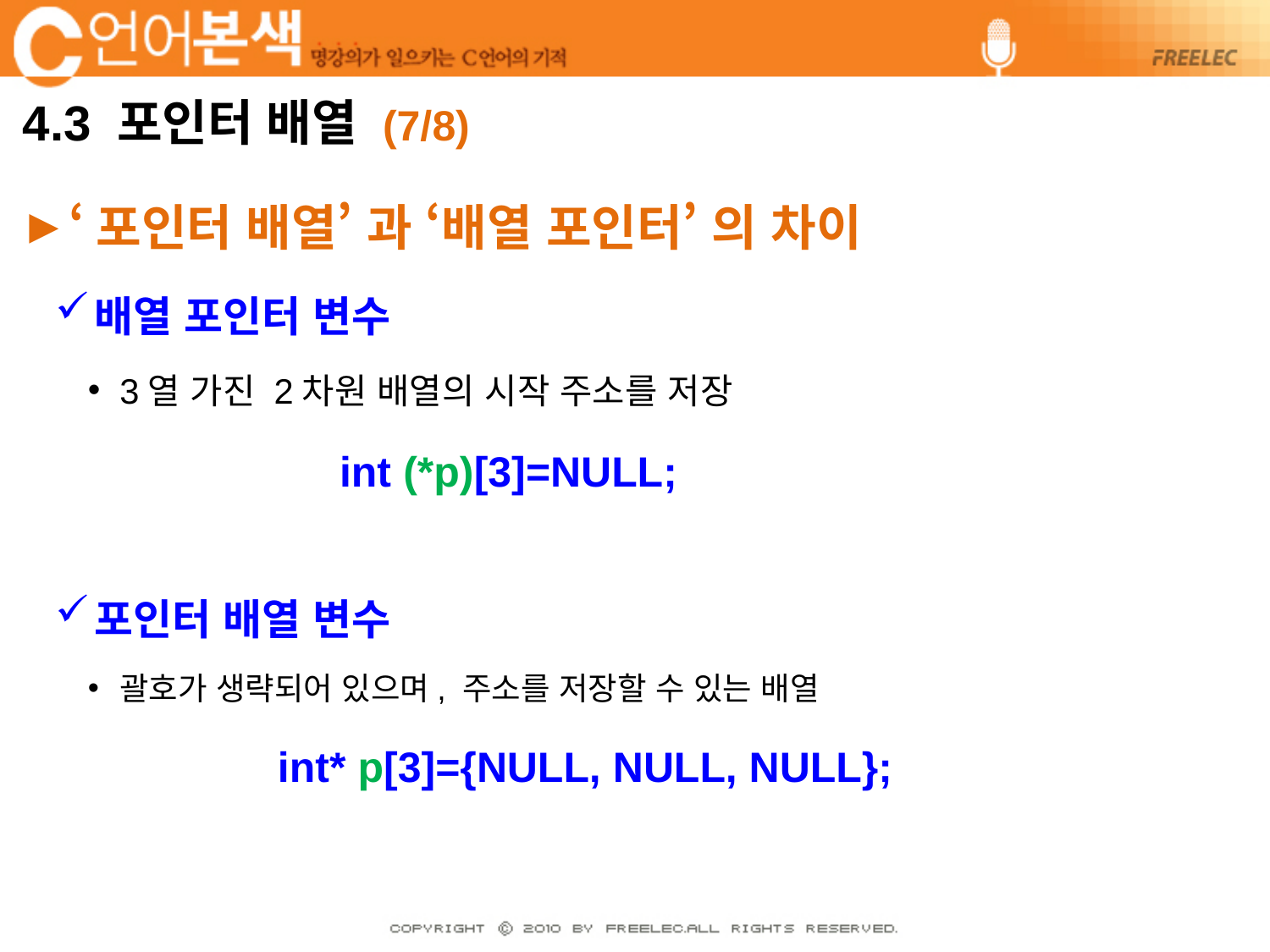

# 4.3 포인터 배열 (7/8)
‘포인터 배열’ 과 ‘배열 포인터’ 의 차이
배열 포인터 변수
3열 가진 2차원 배열의 시작 주소를 저장
                        int (*p)[3]=NULL;

포인터 배열 변수
괄호가 생략되어 있으며, 주소를 저장할 수 있는 배열
                int* p[3]={NULL, NULL, NULL};